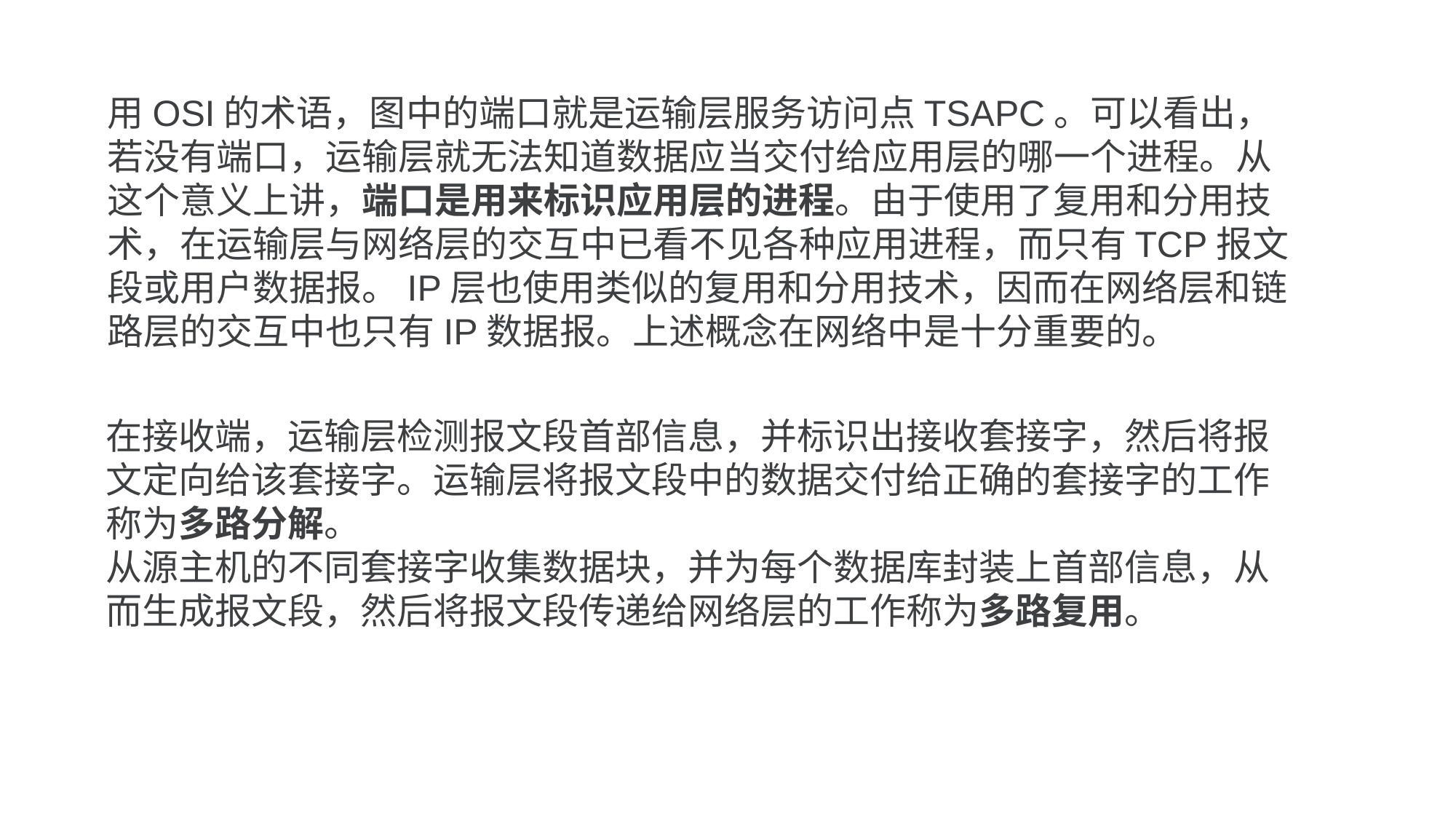

用OSI的术语，图中的端口就是运输层服务访问点TSAPC。可以看出，若没有端口，运输层就无法知道数据应当交付给应用层的哪一个进程。从这个意义上讲，端口是用来标识应用层的进程。由于使用了复用和分用技术，在运输层与网络层的交互中已看不见各种应用进程，而只有TCP报文段或用户数据报。IP层也使用类似的复用和分用技术，因而在网络层和链路层的交互中也只有IP数据报。上述概念在网络中是十分重要的。
在接收端，运输层检测报文段首部信息，并标识出接收套接字，然后将报文定向给该套接字。运输层将报文段中的数据交付给正确的套接字的工作称为多路分解。
从源主机的不同套接字收集数据块，并为每个数据库封装上首部信息，从而生成报文段，然后将报文段传递给网络层的工作称为多路复用。